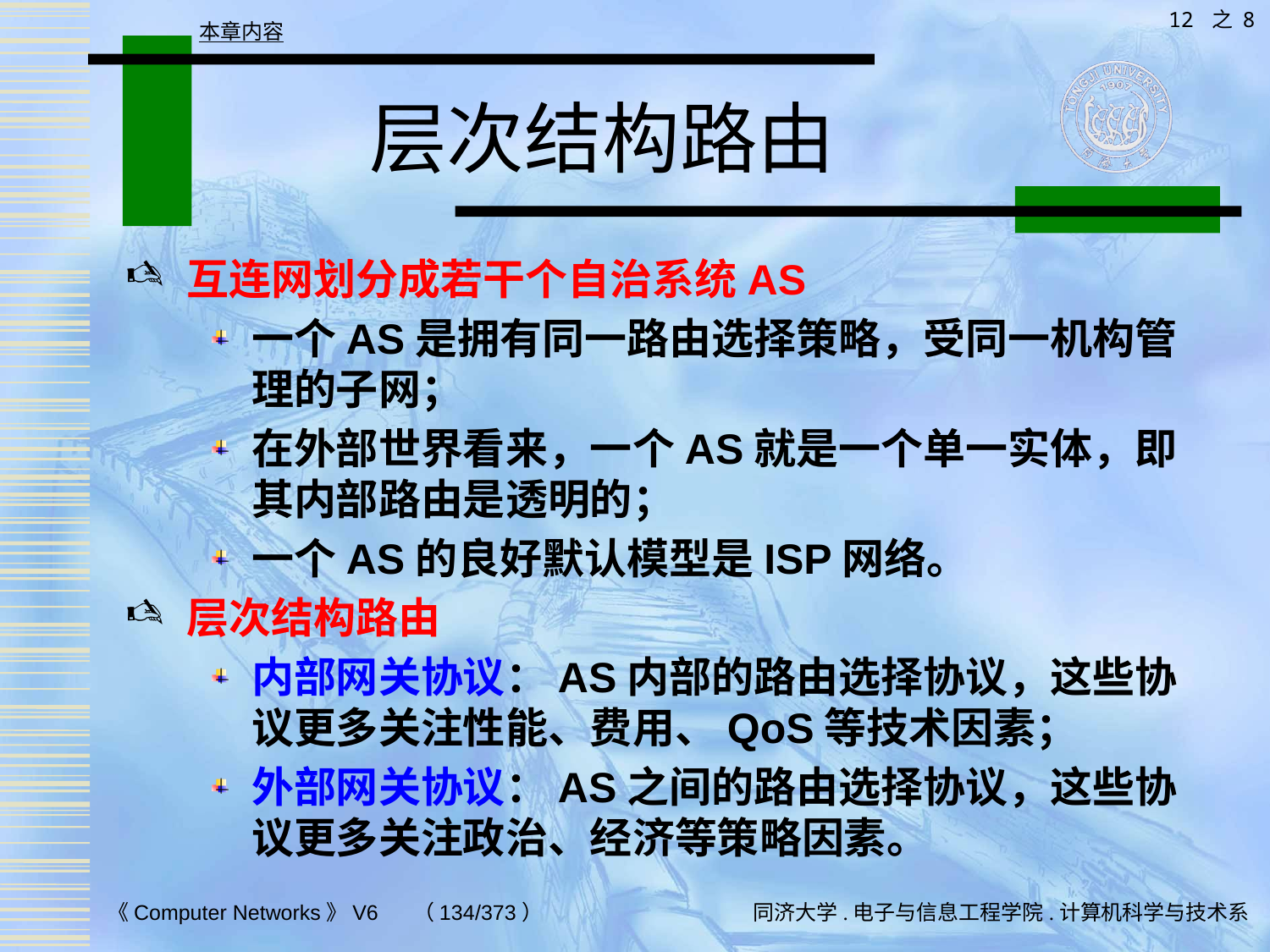

12 之 8
本章内容
# 层次结构路由
互连网划分成若干个自治系统AS
一个AS是拥有同一路由选择策略，受同一机构管理的子网；
在外部世界看来，一个AS就是一个单一实体，即其内部路由是透明的；
一个AS的良好默认模型是ISP网络。
层次结构路由
内部网关协议：AS内部的路由选择协议，这些协议更多关注性能、费用、QoS等技术因素；
外部网关协议：AS之间的路由选择协议，这些协议更多关注政治、经济等策略因素。